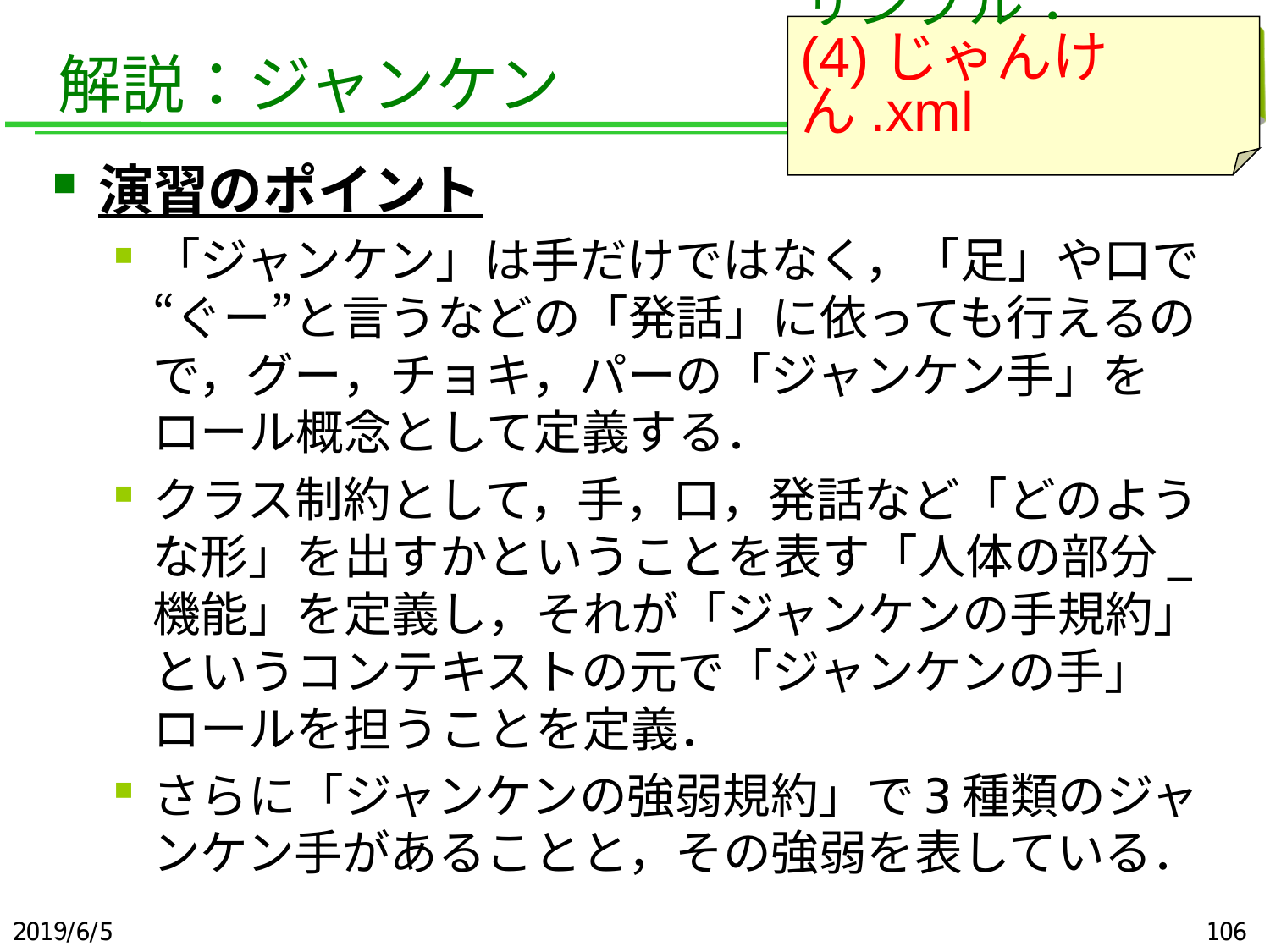

サンプル：
(4)じゃんけん.xml
# 解説：ジャンケン
演習のポイント
「ジャンケン」は手だけではなく，「足」や口で“ぐー”と言うなどの「発話」に依っても行えるので，グー，チョキ，パーの「ジャンケン手」をロール概念として定義する．
クラス制約として，手，口，発話など「どのような形」を出すかということを表す「人体の部分_機能」を定義し，それが「ジャンケンの手規約」というコンテキストの元で「ジャンケンの手」ロールを担うことを定義．
さらに「ジャンケンの強弱規約」で3種類のジャンケン手があることと，その強弱を表している．
2019/6/5
106